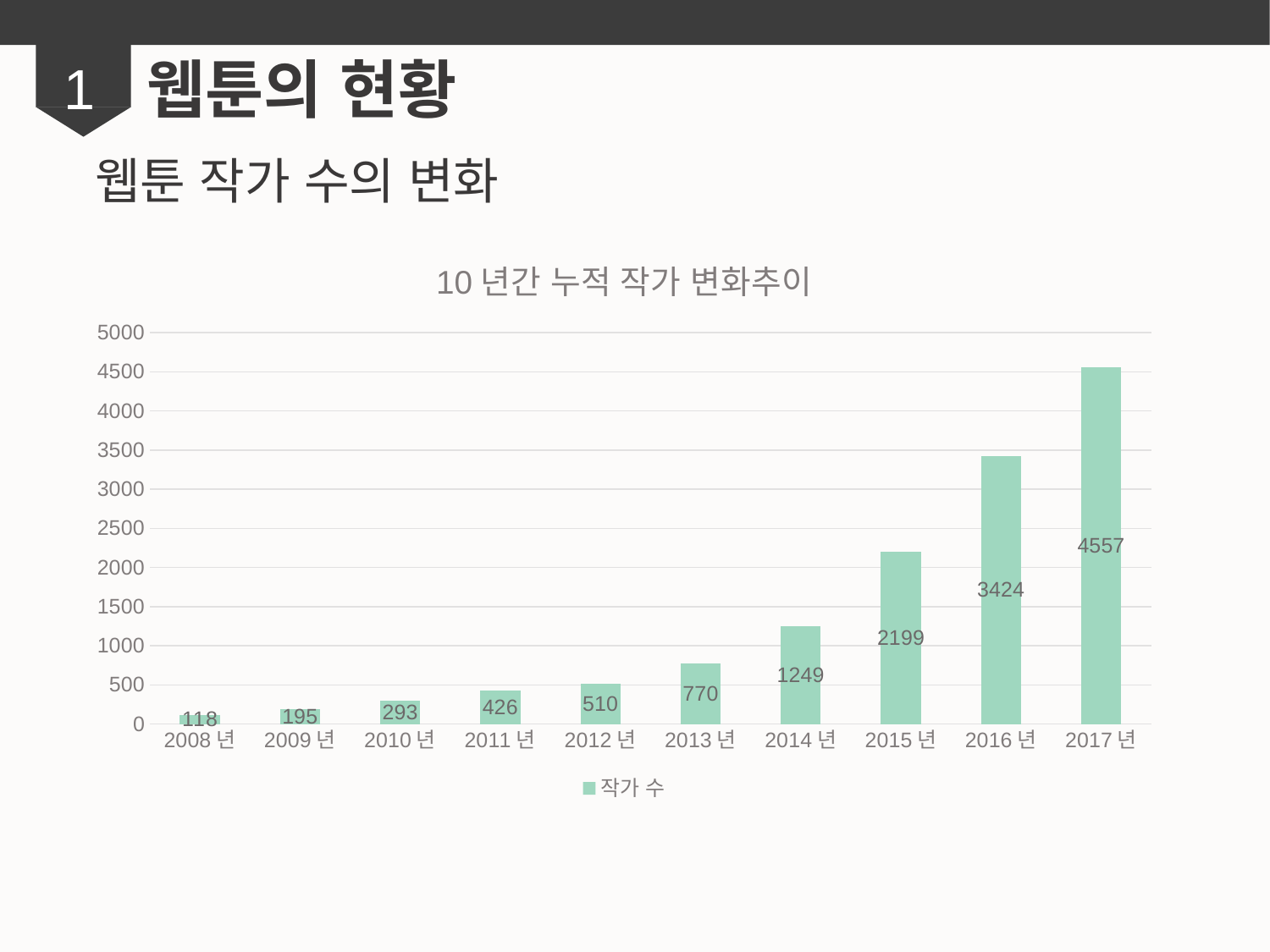

웹툰의 현황
1
웹툰 작가 수의 변화

### Chart: 10년간 누적 작가 변화추이

| Category | 작가 수 |
|---|---|
| 2008년 | 118.0 |
| 2009년 | 195.0 |
| 2010년 | 293.0 |
| 2011년 | 426.0 |
| 2012년 | 510.0 |
| 2013년 | 770.0 |
| 2014년 | 1249.0 |
| 2015년 | 2199.0 |
| 2016년 | 3424.0 |
| 2017년 | 4557.0 |